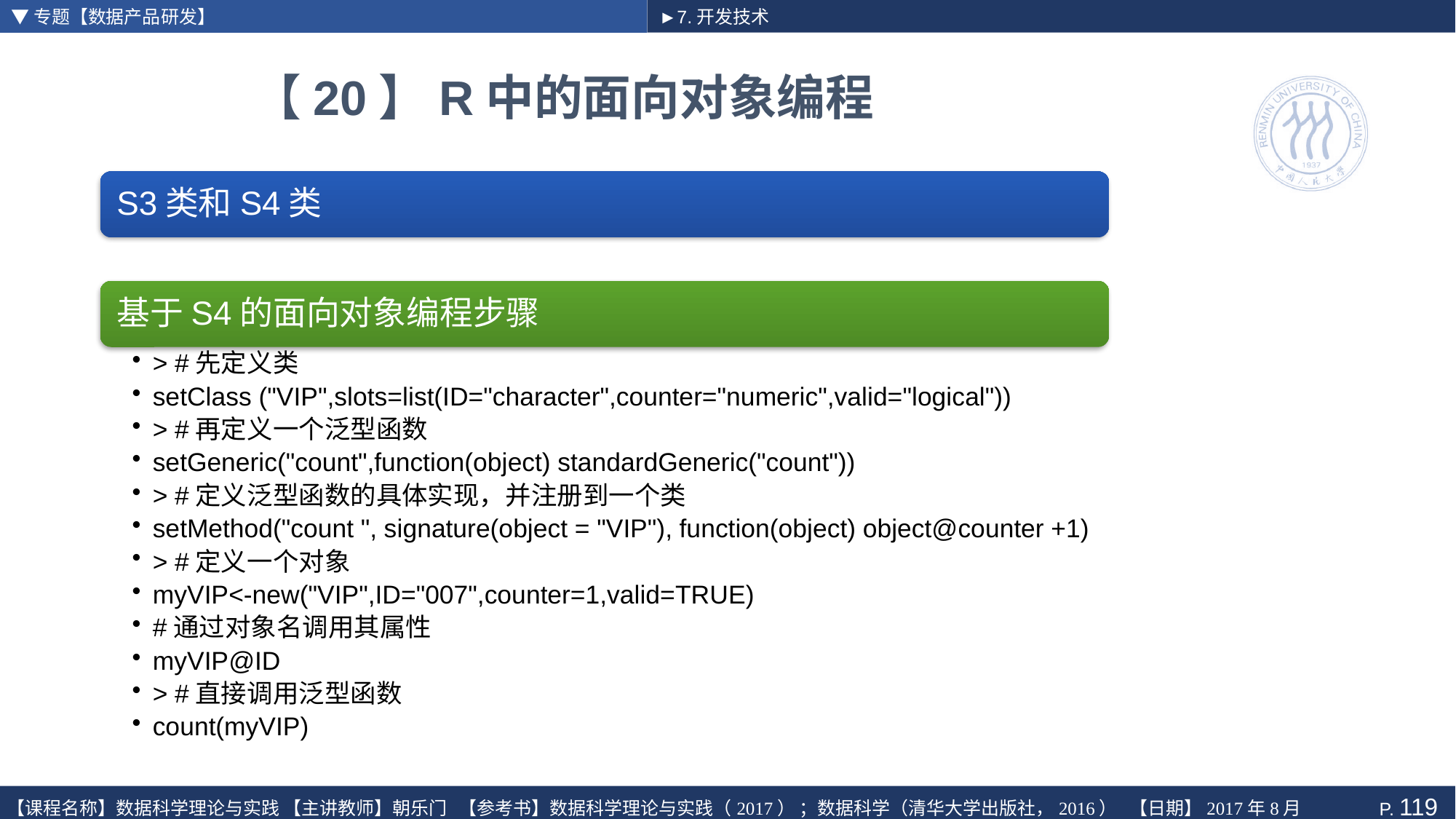

▼专题【数据产品研发】
►7.开发技术
# 【20】R中的面向对象编程
S3类和S4类

基于S4的面向对象编程步骤
> #先定义类
setClass ("VIP",slots=list(ID="character",counter="numeric",valid="logical"))
> #再定义一个泛型函数
setGeneric("count",function(object) standardGeneric("count"))
> #定义泛型函数的具体实现，并注册到一个类
setMethod("count ", signature(object = "VIP"), function(object) object@counter +1)
> #定义一个对象
myVIP<-new("VIP",ID="007",counter=1,valid=TRUE)
#通过对象名调用其属性
myVIP@ID
> #直接调用泛型函数
count(myVIP)